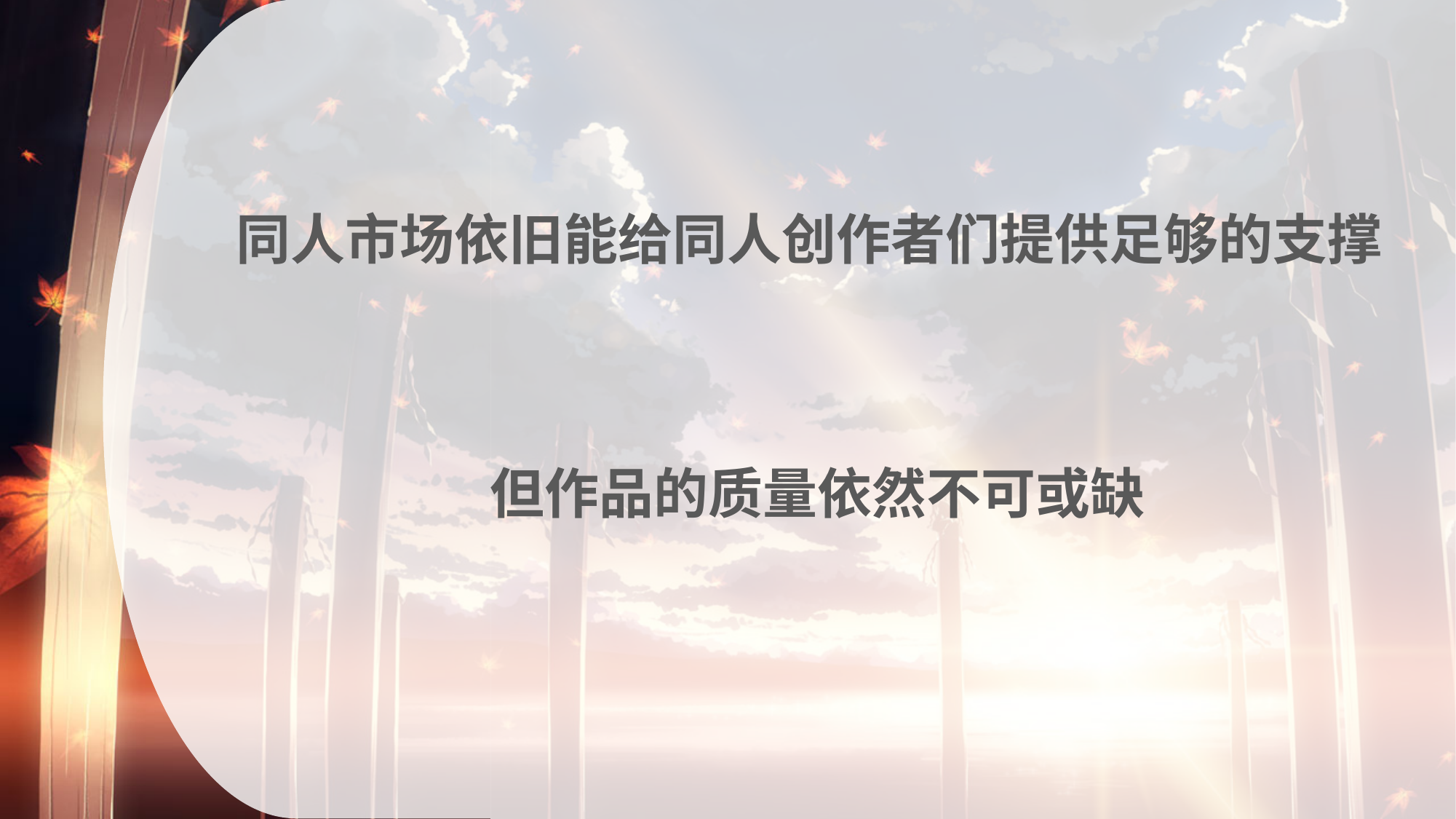

同人市场依旧能给同人创作者们提供足够的支撑
但作品的质量依然不可或缺